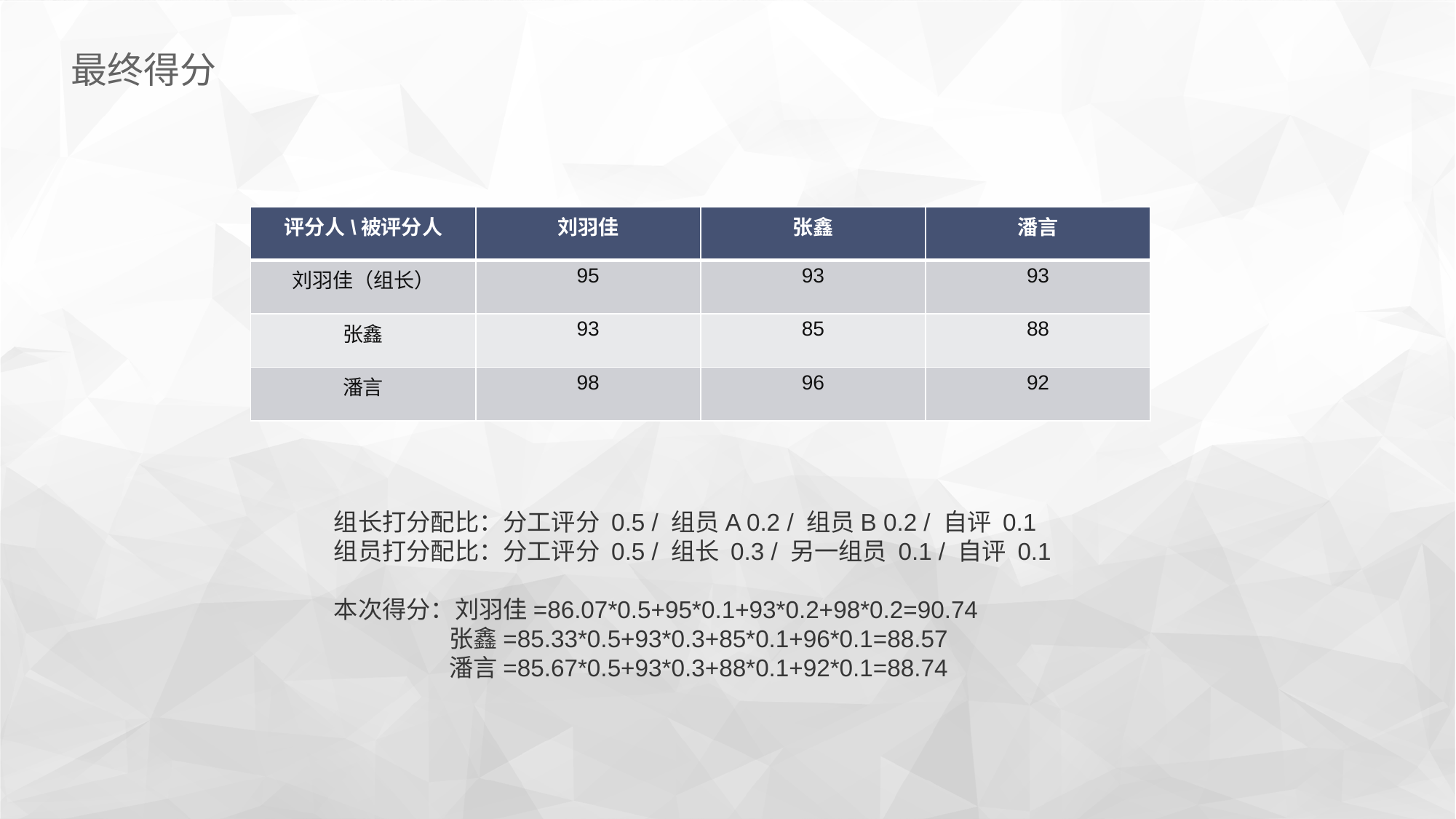

最终得分
| 评分人\被评分人 | 刘羽佳 | 张鑫 | 潘言 |
| --- | --- | --- | --- |
| 刘羽佳（组长） | 95 | 93 | 93 |
| 张鑫 | 93 | 85 | 88 |
| 潘言 | 98 | 96 | 92 |
组长打分配比：分工评分 0.5 / 组员A 0.2 / 组员B 0.2 / 自评 0.1
组员打分配比：分工评分 0.5 / 组长 0.3 / 另一组员 0.1 / 自评 0.1

本次得分：刘羽佳=86.07*0.5+95*0.1+93*0.2+98*0.2=90.74
                    张鑫=85.33*0.5+93*0.3+85*0.1+96*0.1=88.57
                    潘言=85.67*0.5+93*0.3+88*0.1+92*0.1=88.74